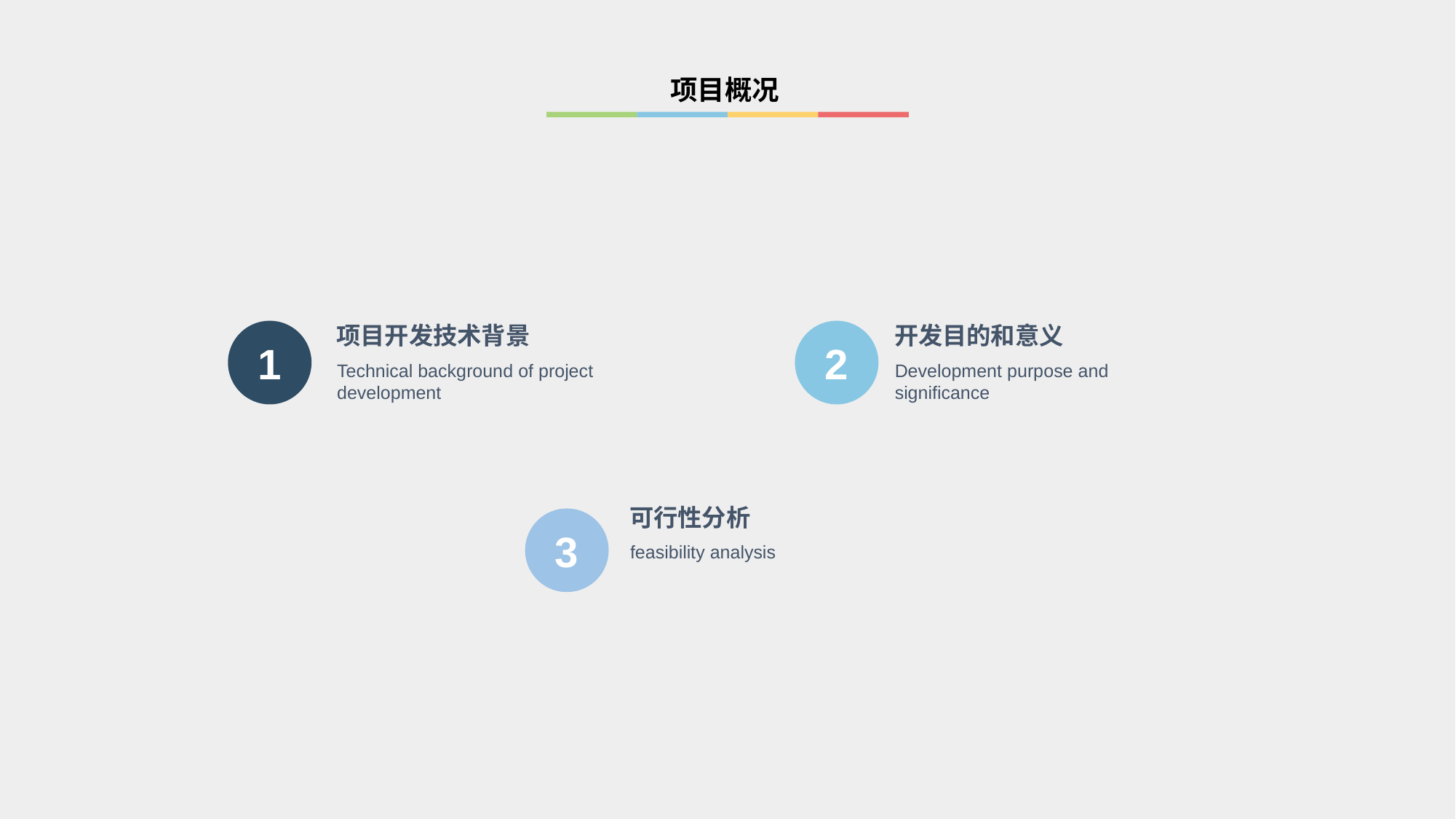

项目概况

1
项目开发技术背景
Technical background of project development
2
开发目的和意义
Development purpose and significance
可行性分析
3
feasibility analysis